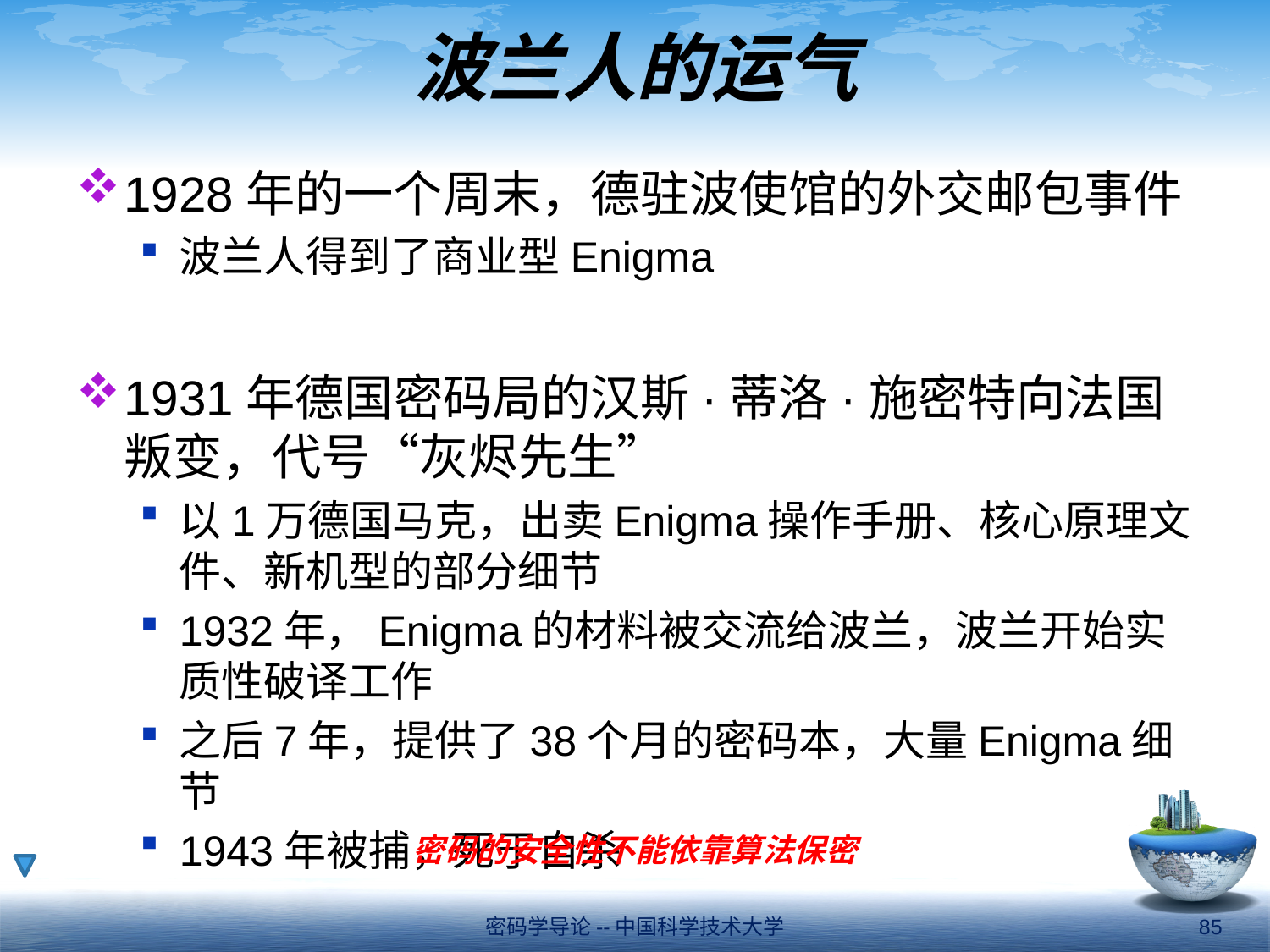

# 波兰人的运气
1928年的一个周末，德驻波使馆的外交邮包事件
波兰人得到了商业型Enigma

1931年德国密码局的汉斯·蒂洛·施密特向法国叛变，代号“灰烬先生”
以1万德国马克，出卖Enigma操作手册、核心原理文件、新机型的部分细节
1932年，Enigma的材料被交流给波兰，波兰开始实质性破译工作
之后7年，提供了38个月的密码本，大量Enigma细节
1943年被捕，死于自杀
密码的安全性不能依靠算法保密

密码学导论--中国科学技术大学
85